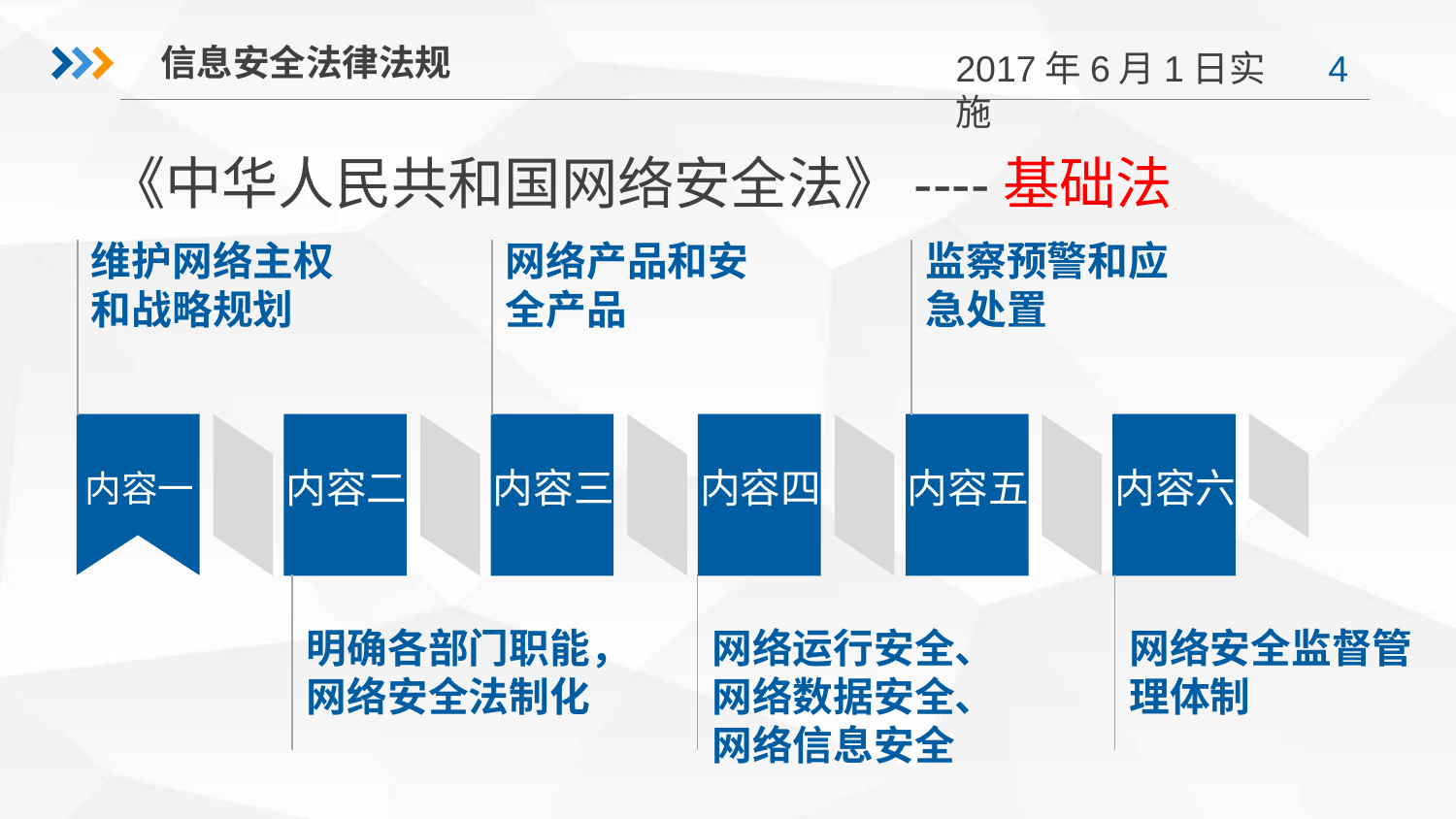

信息安全法律法规
2017年6月1日实施
《中华人民共和国网络安全法》----基础法
维护网络主权和战略规划
网络产品和安全产品
监察预警和应急处置

内容一

内容二

内容三

内容四

内容五

内容六

网络安全监督管理体制
明确各部门职能，网络安全法制化
网络运行安全、网络数据安全、网络信息安全